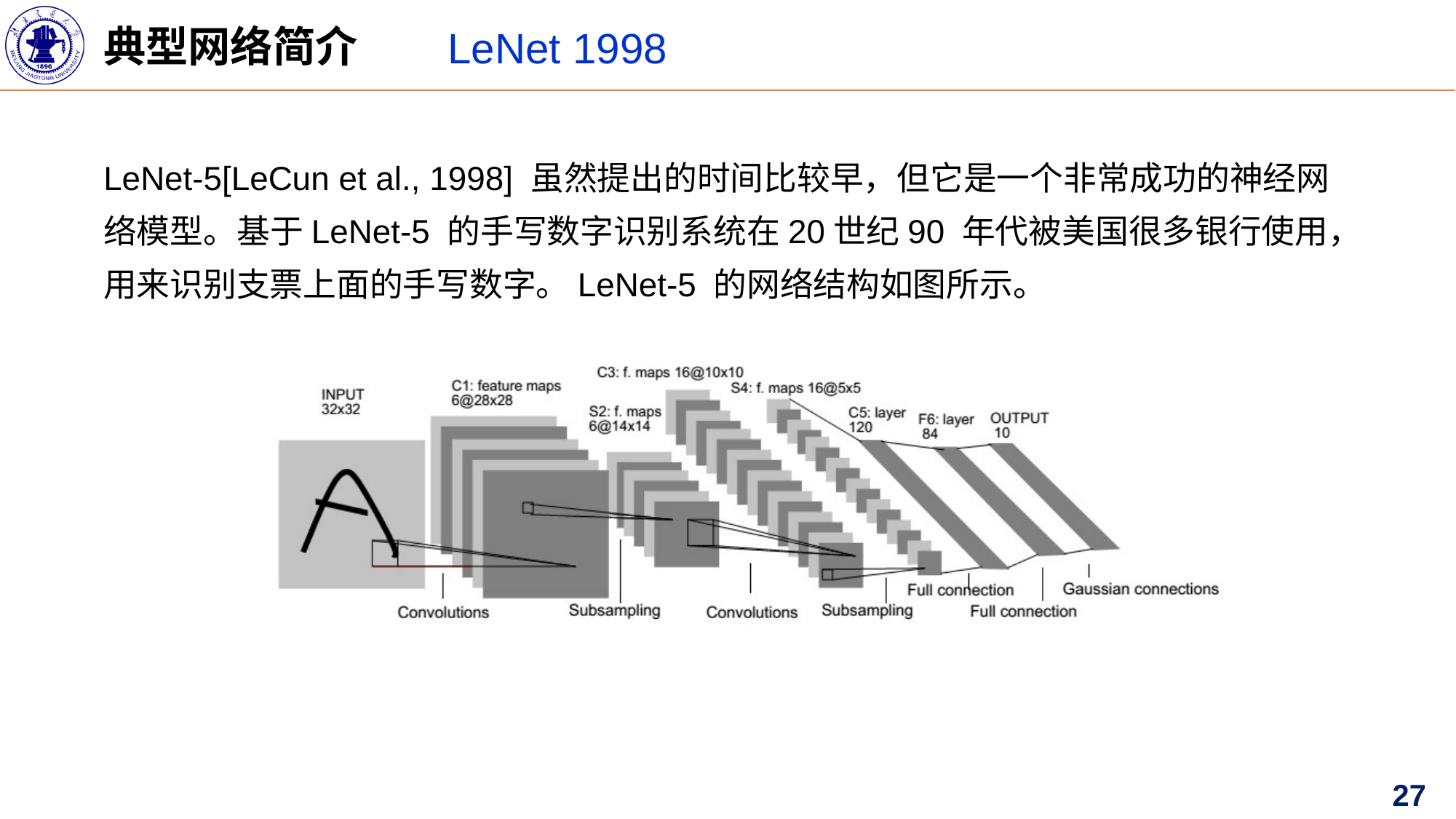

典型网络简介
LeNet 1998
LeNet-5[LeCun et al., 1998] 虽然提出的时间比较早，但它是一个非常成功的神经网络模型。基于LeNet-5 的手写数字识别系统在20世纪90 年代被美国很多银行使用，用来识别支票上面的手写数字。LeNet-5 的网络结构如图所示。